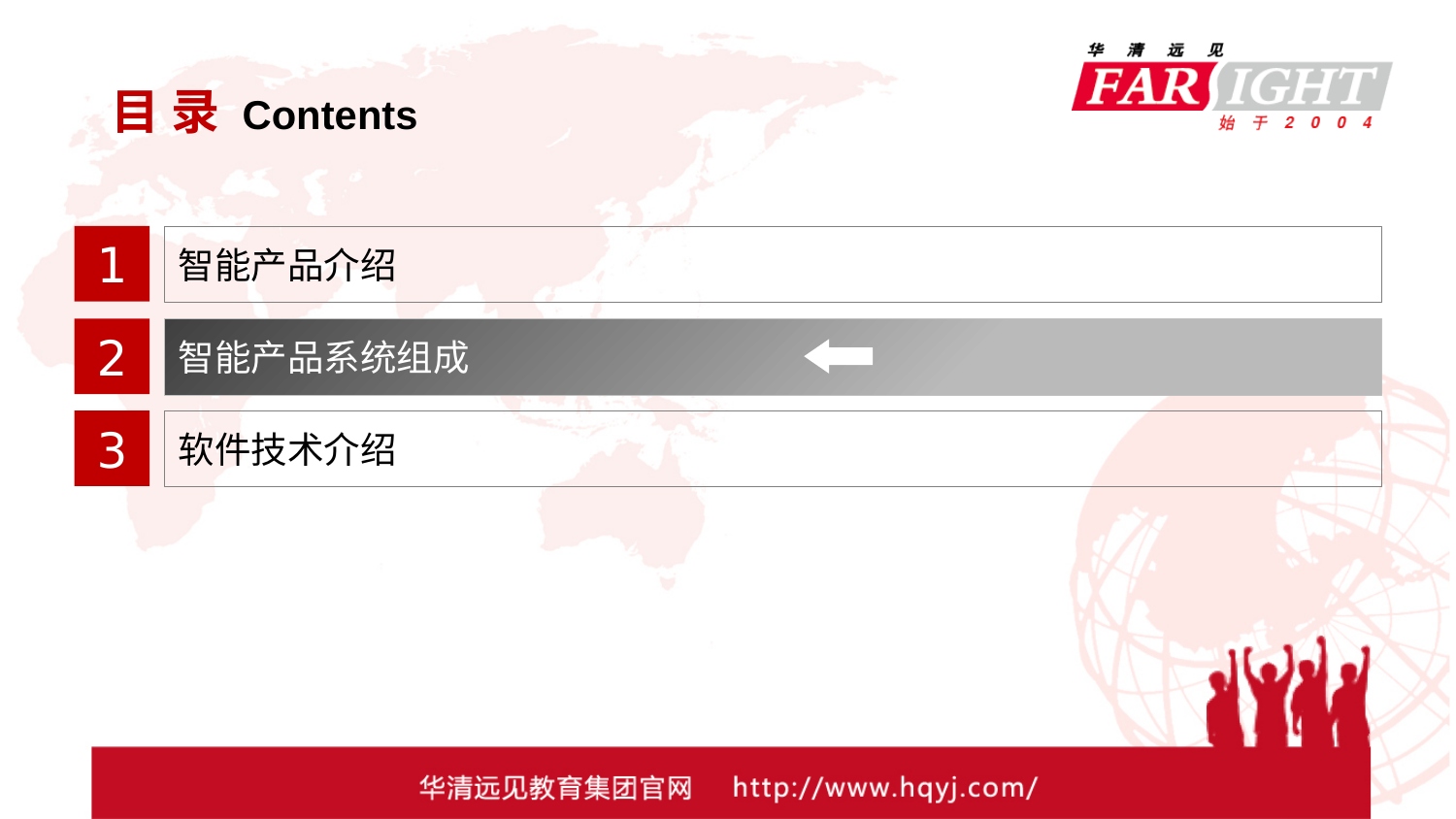

目 录 Contents
1
智能产品介绍
2
智能产品系统组成

3
软件技术介绍